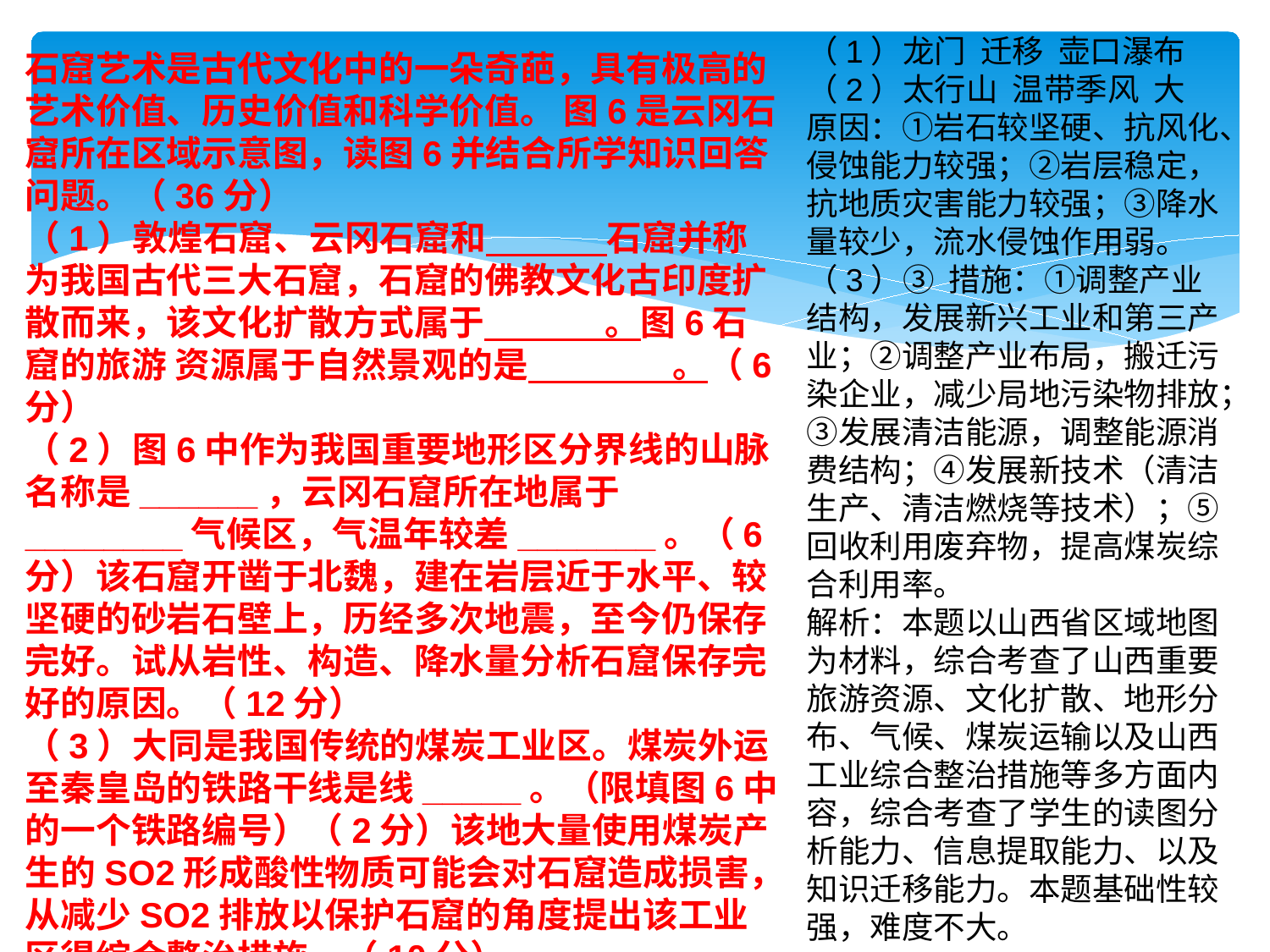

（1）龙门  迁移  壶口瀑布
（2）太行山  温带季风  大
原因：①岩石较坚硬、抗风化、侵蚀能力较强；②岩层稳定，抗地质灾害能力较强；③降水量较少，流水侵蚀作用弱。
（3）③  措施：①调整产业结构，发展新兴工业和第三产业；②调整产业布局，搬迁污染企业，减少局地污染物排放；③发展清洁能源，调整能源消费结构；④发展新技术（清洁生产、清洁燃烧等技术）；⑤回收利用废弃物，提高煤炭综合利用率。
解析：本题以山西省区域地图为材料，综合考查了山西重要旅游资源、文化扩散、地形分布、气候、煤炭运输以及山西工业综合整治措施等多方面内容，综合考查了学生的读图分析能力、信息提取能力、以及知识迁移能力。本题基础性较强，难度不大。
石窟艺术是古代文化中的一朵奇葩，具有极高的艺术价值、历史价值和科学价值。 图6是云冈石窟所在区域示意图，读图6并结合所学知识回答问题。（36分）
（1）敦煌石窟、云冈石窟和               石窟并称为我国古代三大石窟，石窟的佛教文化古印度扩散而来，该文化扩散方式属于               。图6石窟的旅游 资源属于自然景观的是                  。（6分）
（2）图6中作为我国重要地形区分界线的山脉名称是______，云冈石窟所在地属于________气候区，气温年较差_______。（6分）该石窟开凿于北魏，建在岩层近于水平、较坚硬的砂岩石壁上，历经多次地震，至今仍保存完好。试从岩性、构造、降水量分析石窟保存完好的原因。（12分）
（3）大同是我国传统的煤炭工业区。煤炭外运至秦皇岛的铁路干线是线_____。（限填图6中的一个铁路编号）（2分）该地大量使用煤炭产生的SO2形成酸性物质可能会对石窟造成损害，从减少SO2排放以保护石窟的角度提出该工业区得综合整治措施。（10分）